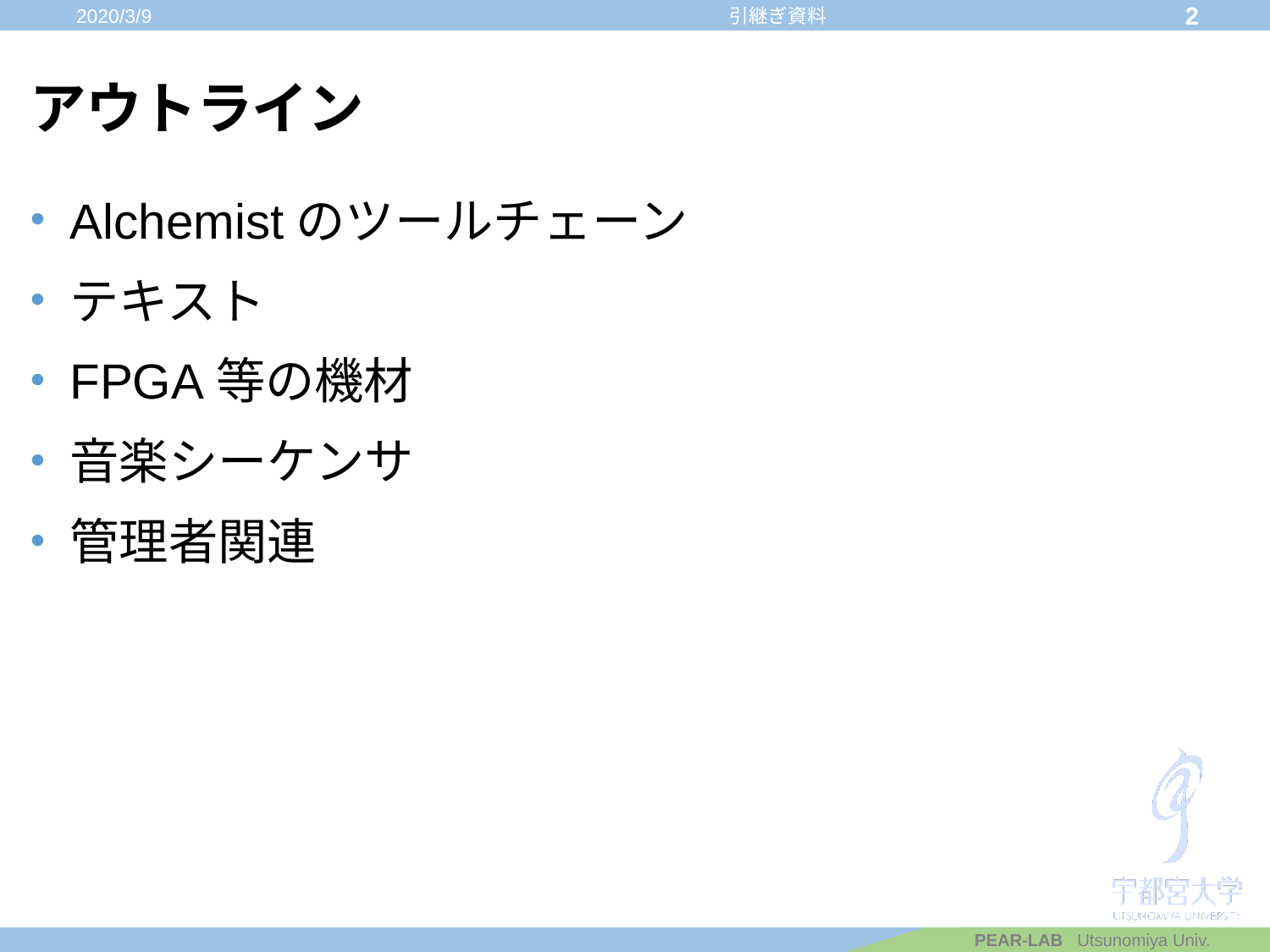

2020/3/9
2
引継ぎ資料
# アウトライン
Alchemistのツールチェーン
テキスト
FPGA等の機材
音楽シーケンサ
管理者関連